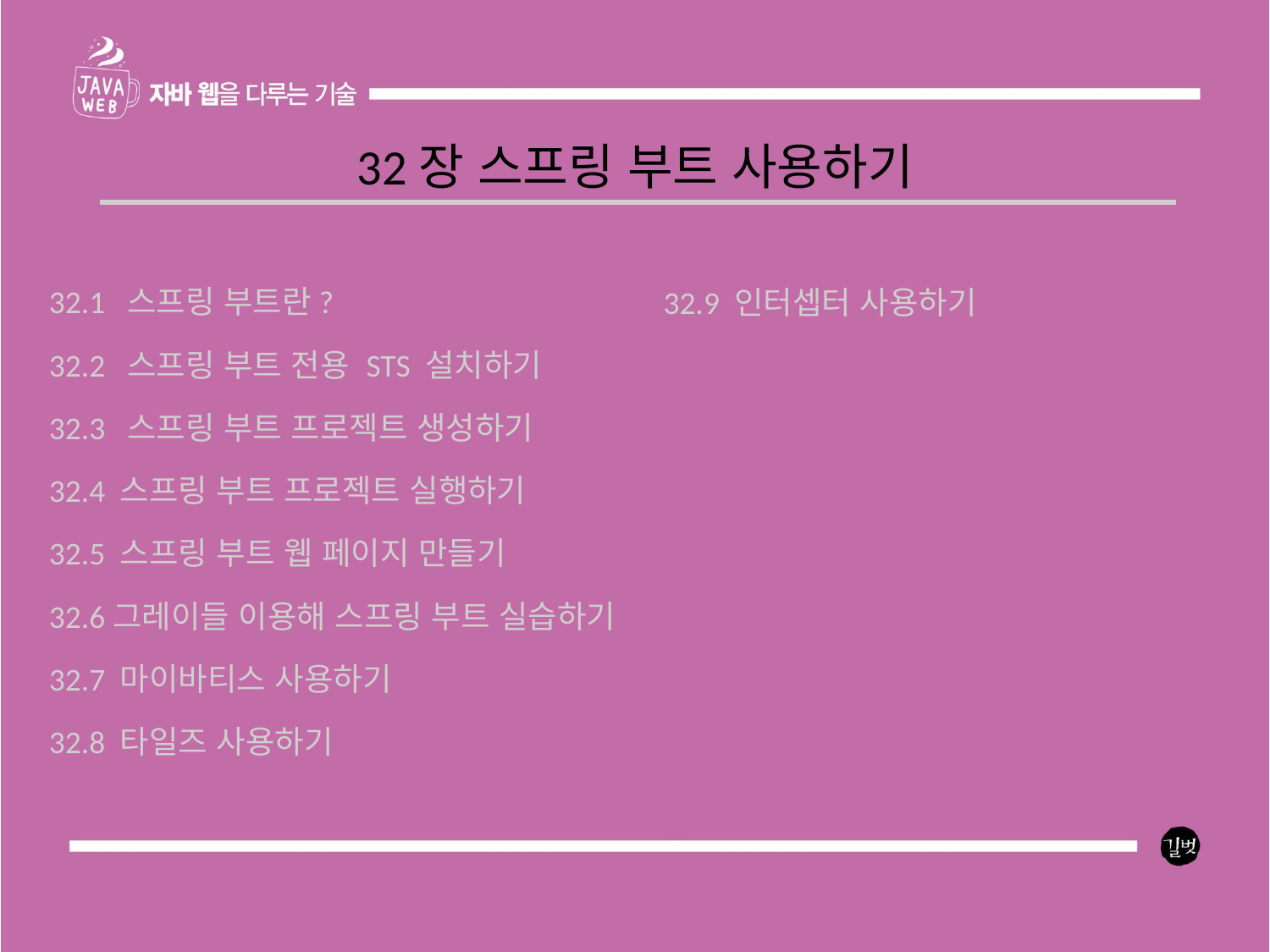

32장 스프링 부트 사용하기
32.1  스프링 부트란?
32.2  스프링 부트 전용 STS 설치하기
32.3  스프링 부트 프로젝트 생성하기
32.4 스프링 부트 프로젝트 실행하기
32.5 스프링 부트 웹 페이지 만들기
32.6그레이들 이용해 스프링 부트 실습하기
32.7 마이바티스 사용하기
32.8 타일즈 사용하기
32.9 인터셉터 사용하기